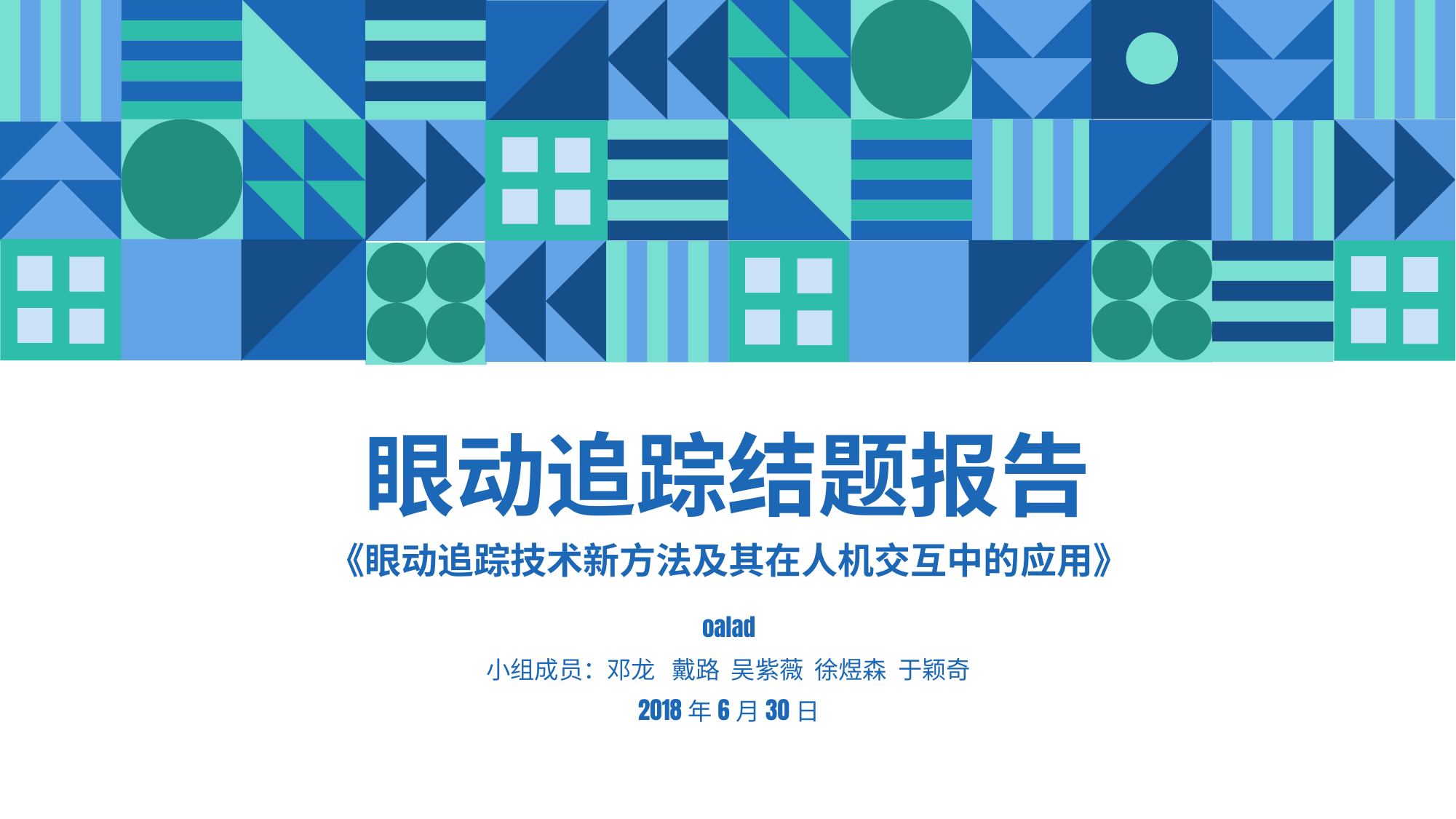

眼动追踪结题报告
《眼动追踪技术新方法及其在人机交互中的应用》
oalad
小组成员：邓龙   戴路  吴紫薇  徐煜森  于颖奇
2018年6月30日